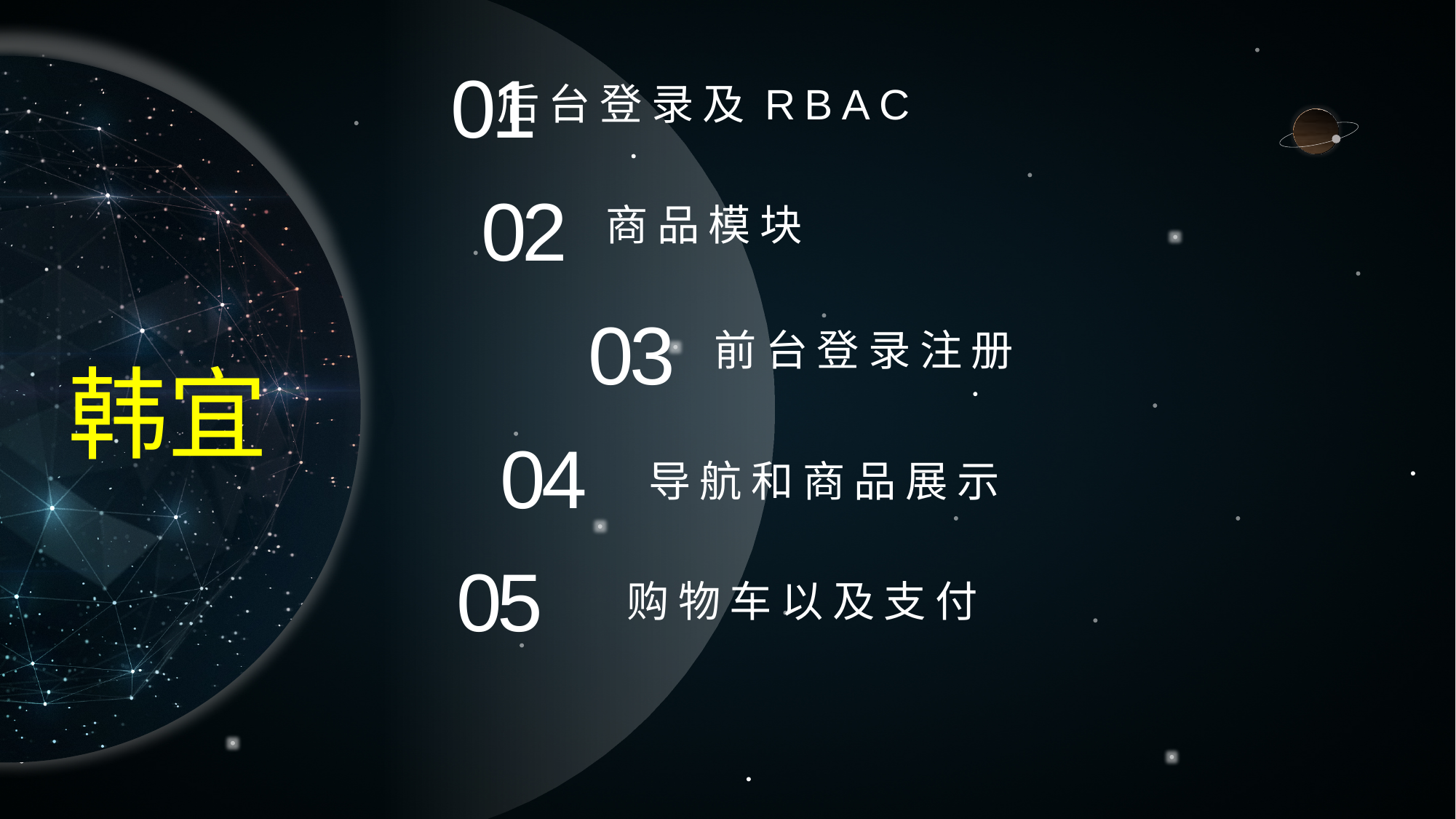

01
 后台登录及RBAC

02
商品模块

03
前台登录注册

韩宜
04
导航和商品展示

05
购物车以及支付